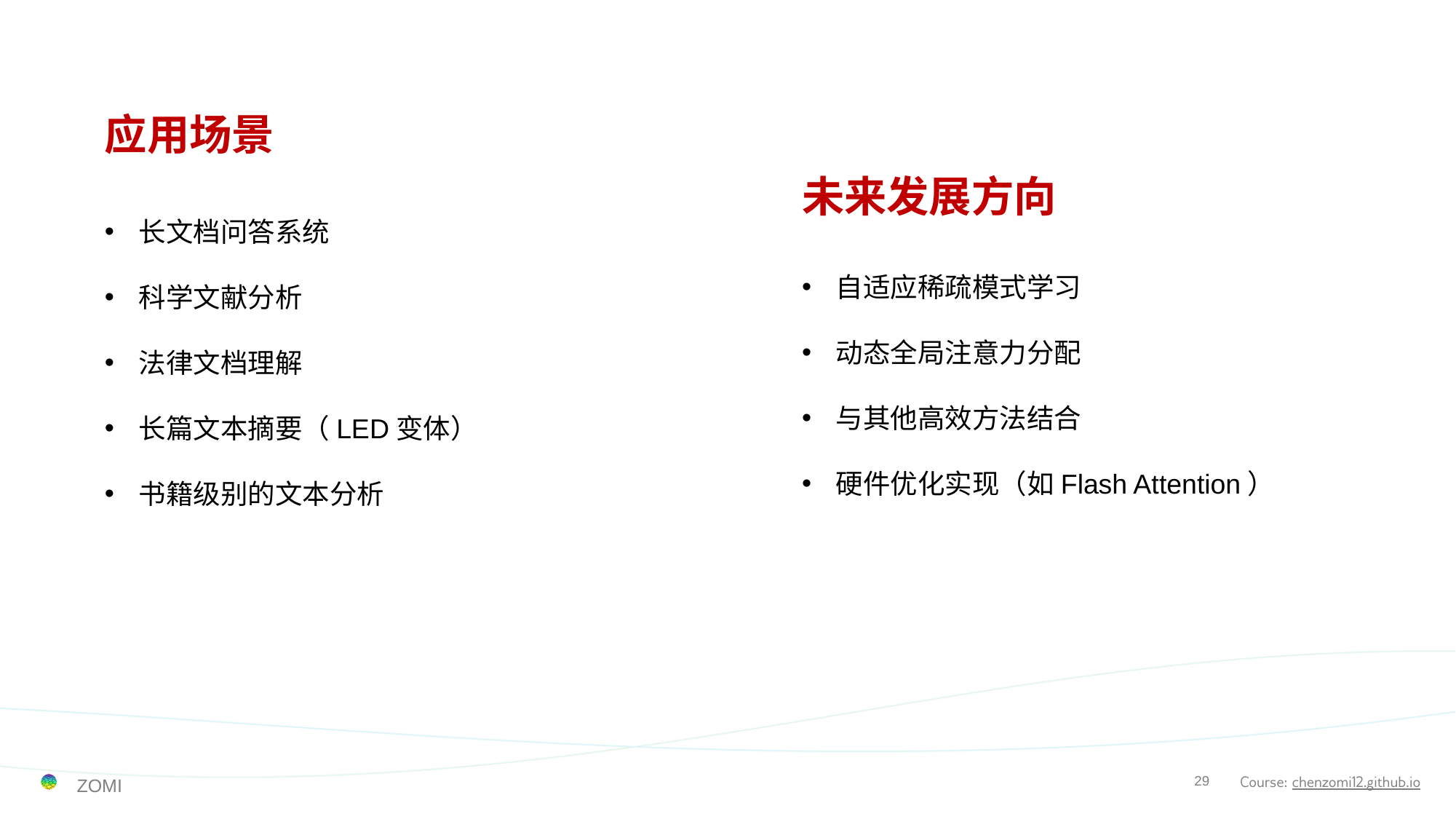

# 应用场景

未来发展方向
自适应稀疏模式学习
动态全局注意力分配
与其他高效方法结合
硬件优化实现（如Flash Attention）

长文档问答系统
科学文献分析
法律文档理解
长篇文本摘要（LED变体）
书籍级别的文本分析